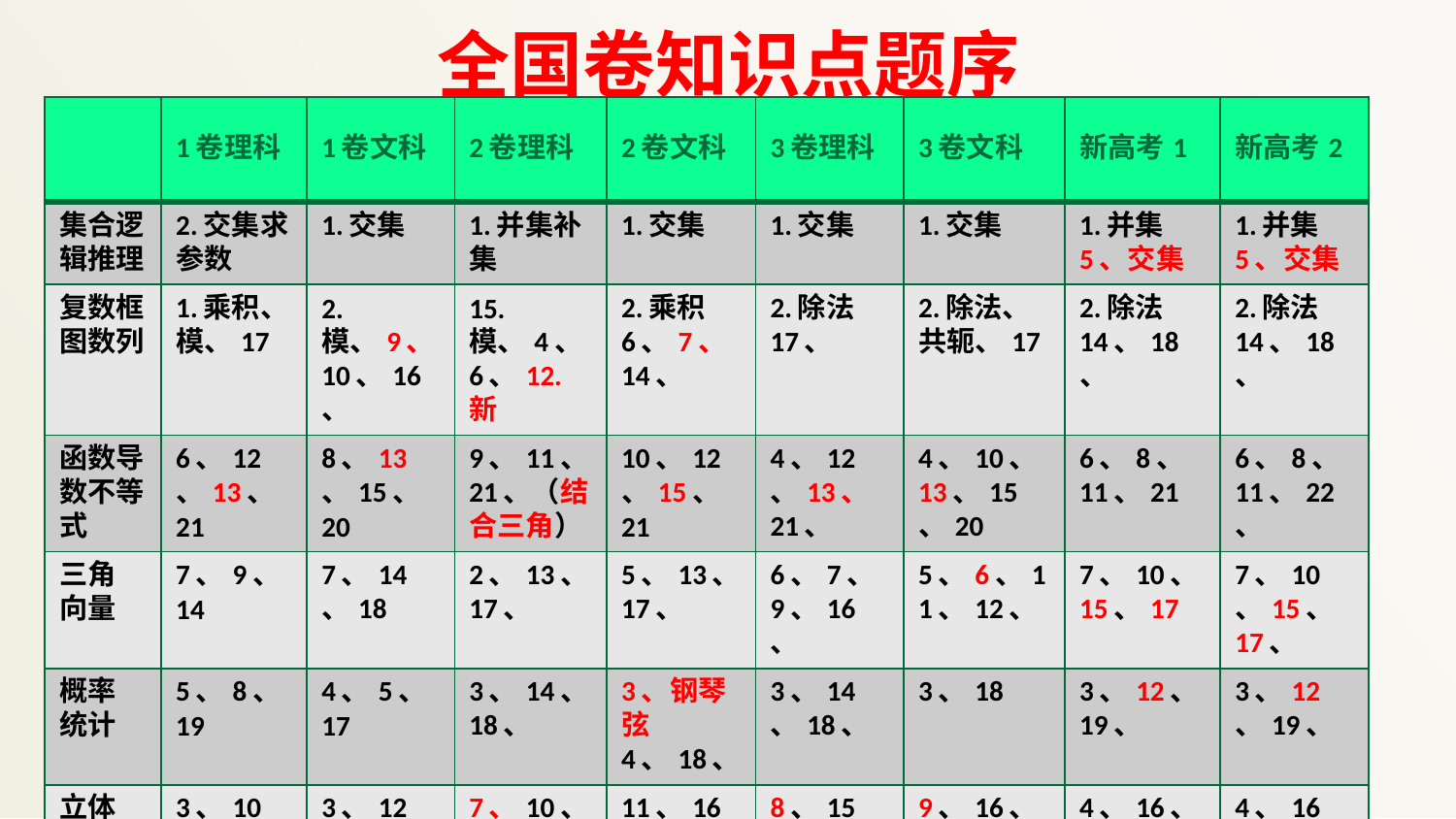

# 全国卷知识点题序
|  | 1卷理科 | 1卷文科 | 2卷理科 | 2卷文科 | 3卷理科 | 3卷文科 | 新高考1 | 新高考2 |
| --- | --- | --- | --- | --- | --- | --- | --- | --- |
| 集合逻辑推理 | 2.交集求参数 | 1.交集 | 1.并集补集 | 1.交集 | 1.交集 | 1.交集 | 1.并集 5、交集 | 1.并集 5、交集 |
| 复数框图数列 | 1.乘积、模、17 | 2.模、9、10、16、 | 15.模、4、6、12.新 | 2.乘积6、7、14、 | 2.除法 17、 | 2.除法、共轭、17 | 2.除法 14、18、 | 2.除法14、18、 |
| 函数导数不等式 | 6、12、13、21 | 8、13、15、20 | 9、11、21、（结合三角） | 10、12、15、21 | 4、12、13、21、 | 4、10、13、15、20 | 6、8、11、21 | 6、8、11、22、 |
| 三角 向量 | 7、9、14 | 7、14、18 | 2、13、17、 | 5、13、17、 | 6、7、9、16、 | 5、6、11、12、 | 7、10、15、17 | 7、10、15、17、 |
| 概率 统计 | 5、8、19 | 4、5、17 | 3、14、18、 | 3、钢琴弦4、18、 | 3、14、18、 | 3、18 | 3、12、19、 | 3、12、19、 |
| 立体 几何 | 3、10、16、18 | 3、12、19 | 7、10、16、20 | 11、16、20 | 8、15、19、 | 9、16、19 | 4、16、20 | 4、16、20、 |
| 解析 几何 | 4、11、15、20 | 6、11、21 | 5、8、19、 | 8、9、19 | 5、10、11、20、 | 6、7、8、14、21 | 9、13、22 | 9、13、21、 |